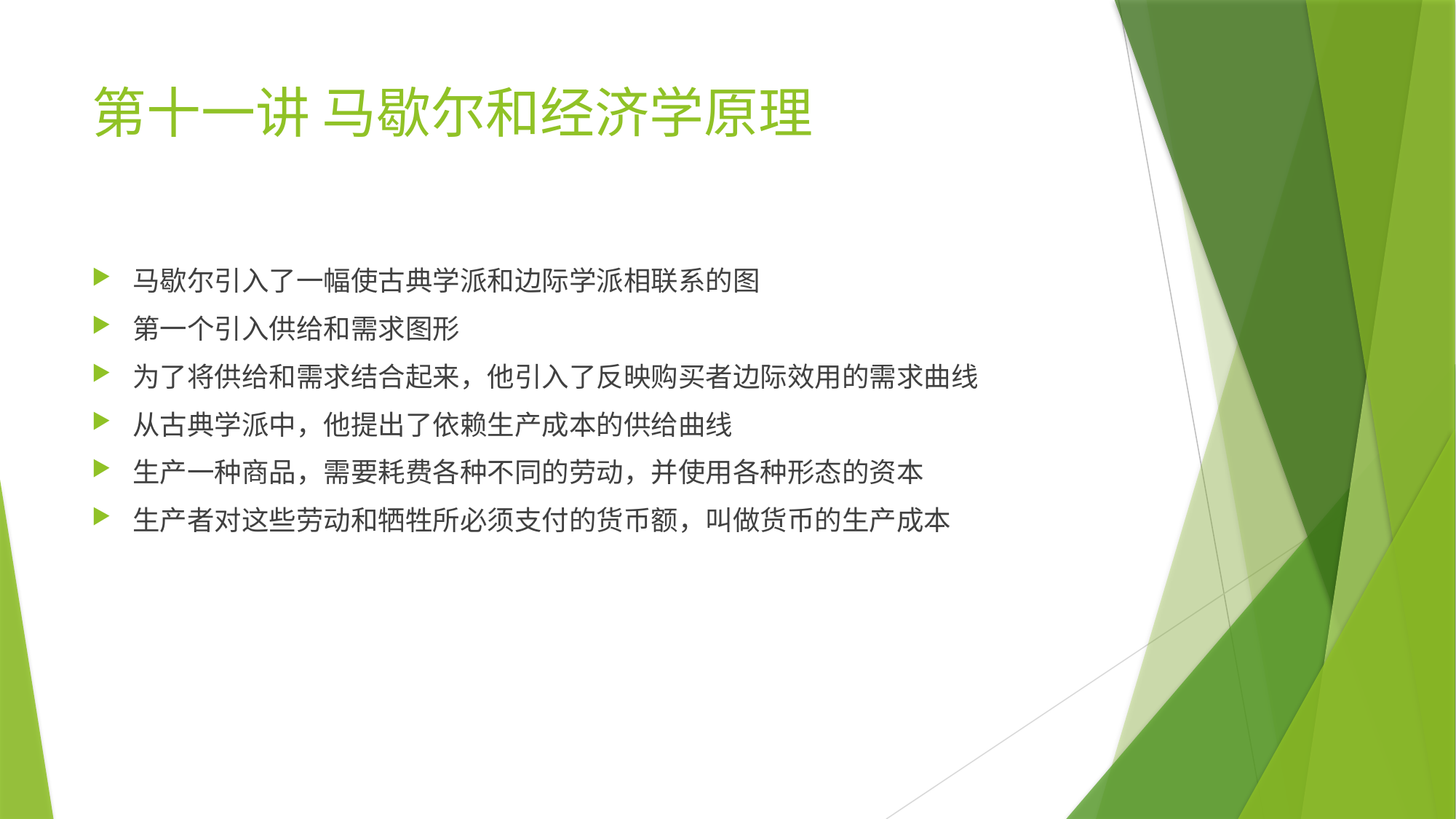

# 第十一讲 马歇尔和经济学原理
马歇尔引入了一幅使古典学派和边际学派相联系的图
第一个引入供给和需求图形
为了将供给和需求结合起来，他引入了反映购买者边际效用的需求曲线
从古典学派中，他提出了依赖生产成本的供给曲线
生产一种商品，需要耗费各种不同的劳动，并使用各种形态的资本
生产者对这些劳动和牺牲所必须支付的货币额，叫做货币的生产成本